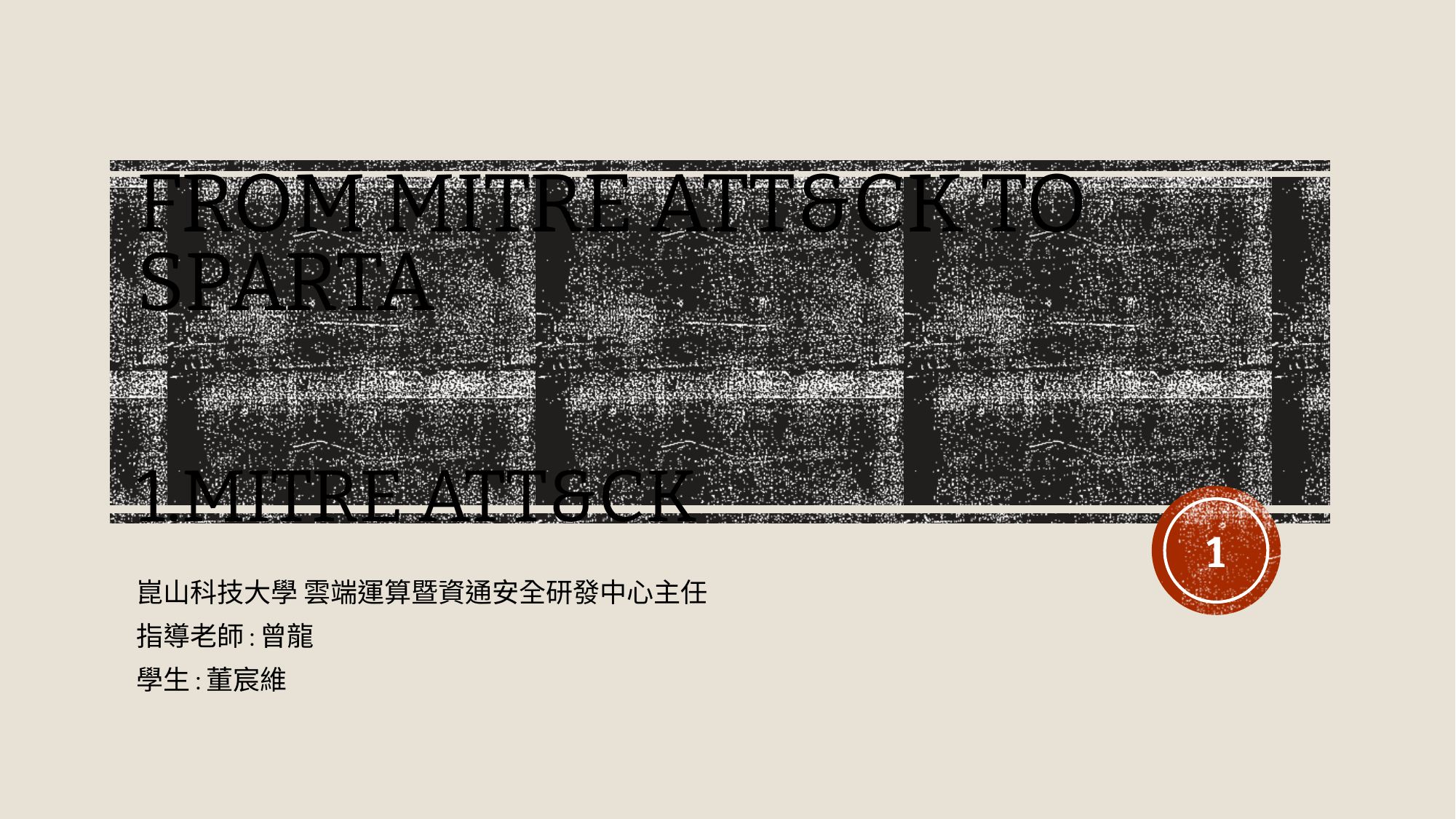

# From MITRE ATT&CK to SPARTA 1.MITRE ATT&CK
1
崑山科技大學 雲端運算暨資通安全研發中心主任
指導老師:曾龍
學生:董宸維